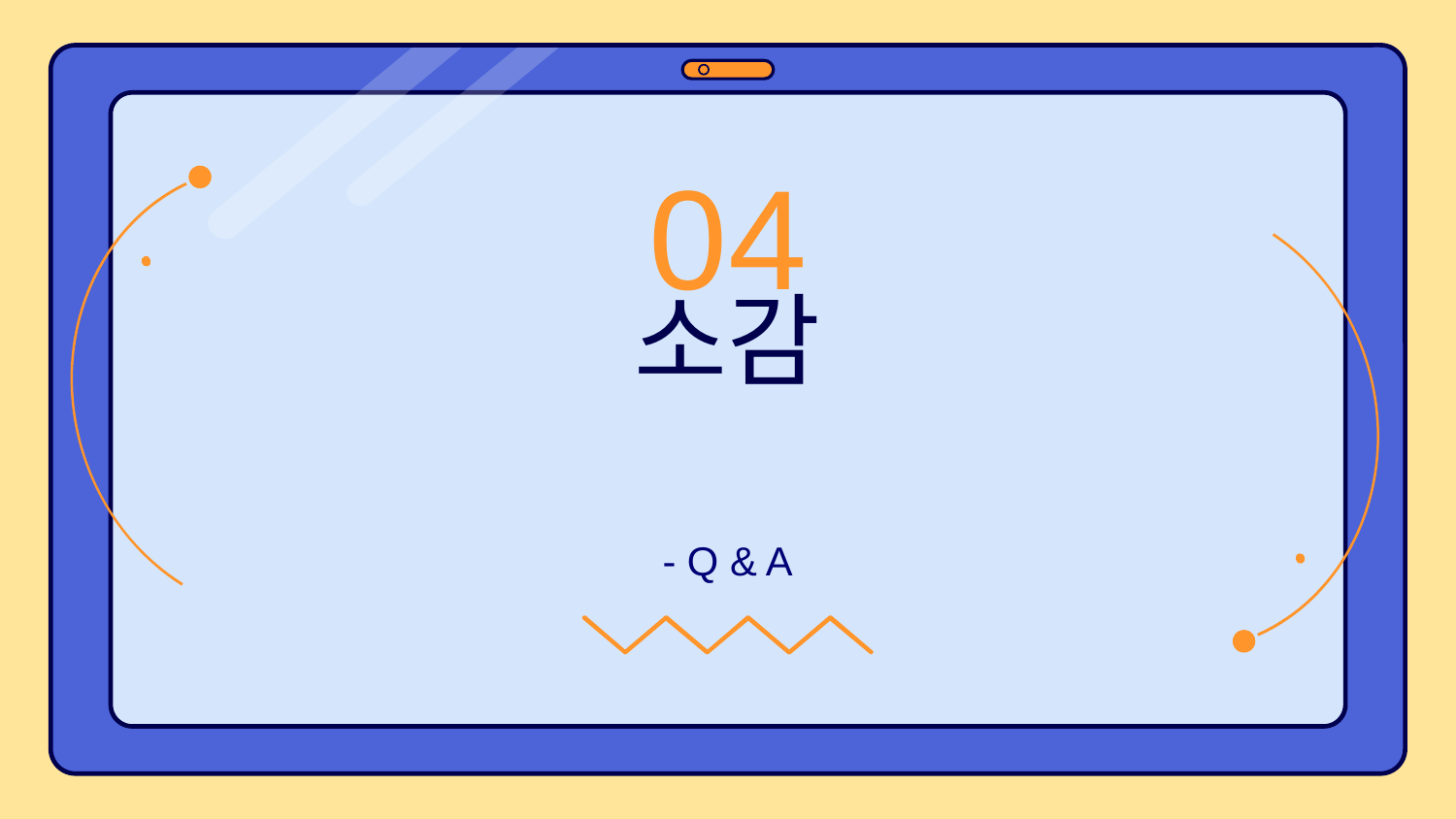

04
# 소감

- Q & A